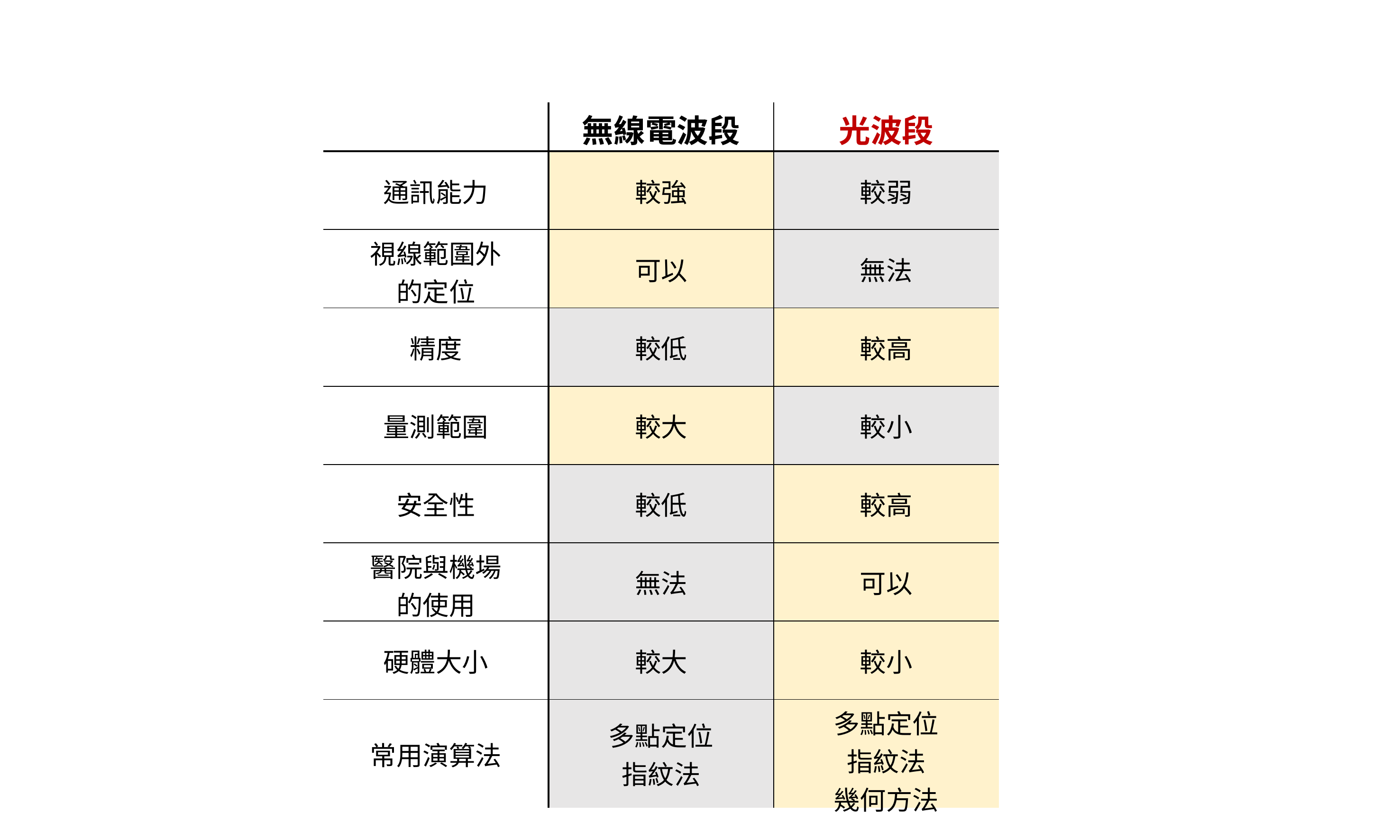

|  | 無線電波段 | 光波段 |
| --- | --- | --- |
| 通訊能力 | 較強 | 較弱 |
| 視線範圍外 的定位 | 可以 | 無法 |
| 精度 | 較低 | 較高 |
| 量測範圍 | 較大 | 較小 |
| 安全性 | 較低 | 較高 |
| 醫院與機場 的使用 | 無法 | 可以 |
| 硬體大小 | 較大 | 較小 |
| 常用演算法 | 多點定位 指紋法 | 多點定位 指紋法 幾何方法 |
硬體傳送與接收訊號

目標物發送訊號
主動
被動

量測者接收訊號
傳送
技術種類（2.2章）
WiFi
RFID
藍芽
紅外線
相機
光定位 (2.4章)